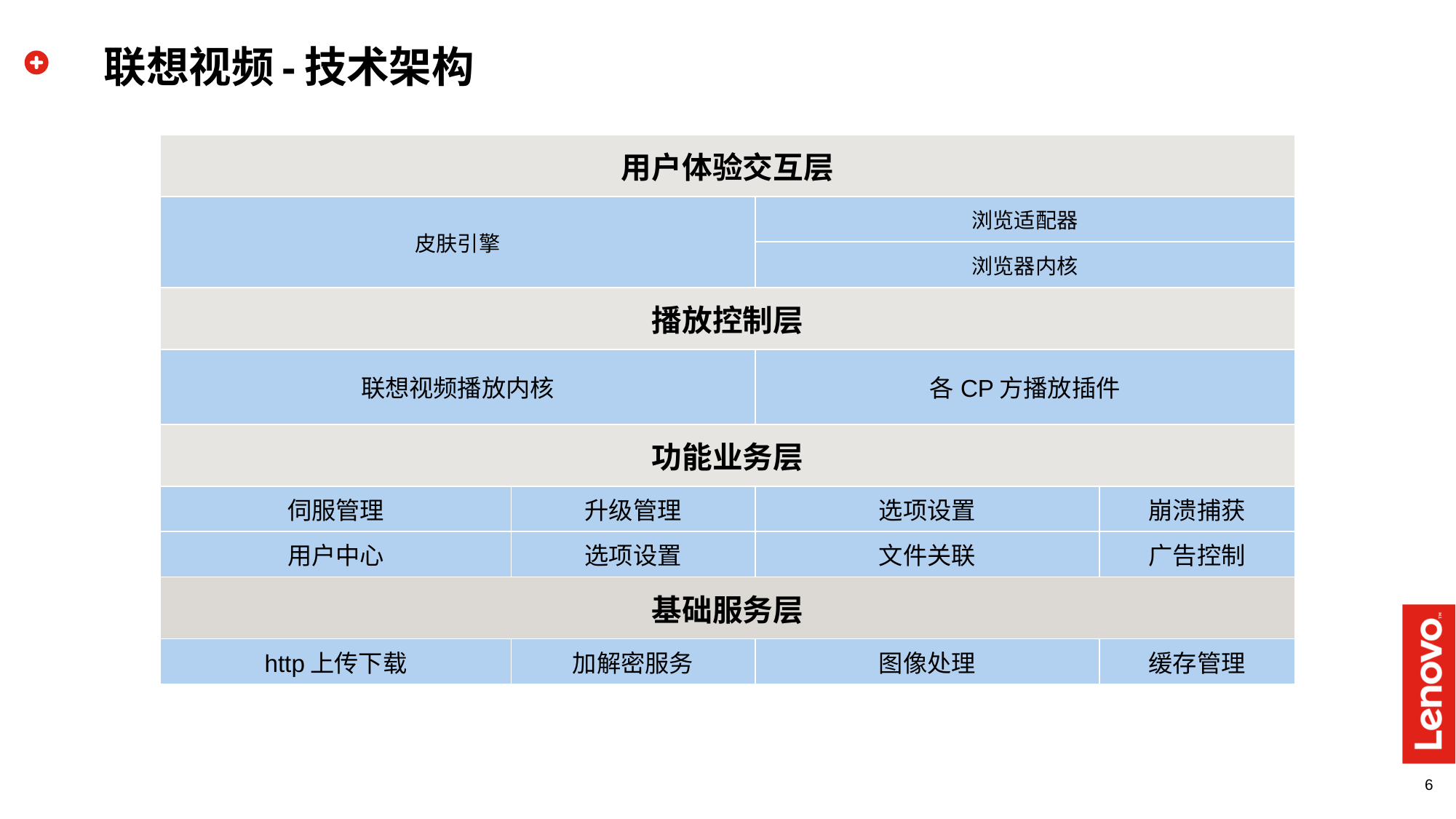

# 联想视频-技术架构
| 用户体验交互层 |  |  |  |
| --- | --- | --- | --- |
| 皮肤引擎 |  | 浏览适配器 |  |
|  |  | 浏览器内核 |  |
| 播放控制层 |  |  |  |
| 联想视频播放内核 |  | 各CP方播放插件 |  |
| 功能业务层 |  |  |  |
| 伺服管理 | 升级管理 | 选项设置 | 崩溃捕获 |
| 用户中心 | 选项设置 | 文件关联 | 广告控制 |
| 基础服务层 |  |  |  |
| http上传下载 | 加解密服务 | 图像处理 | 缓存管理 |